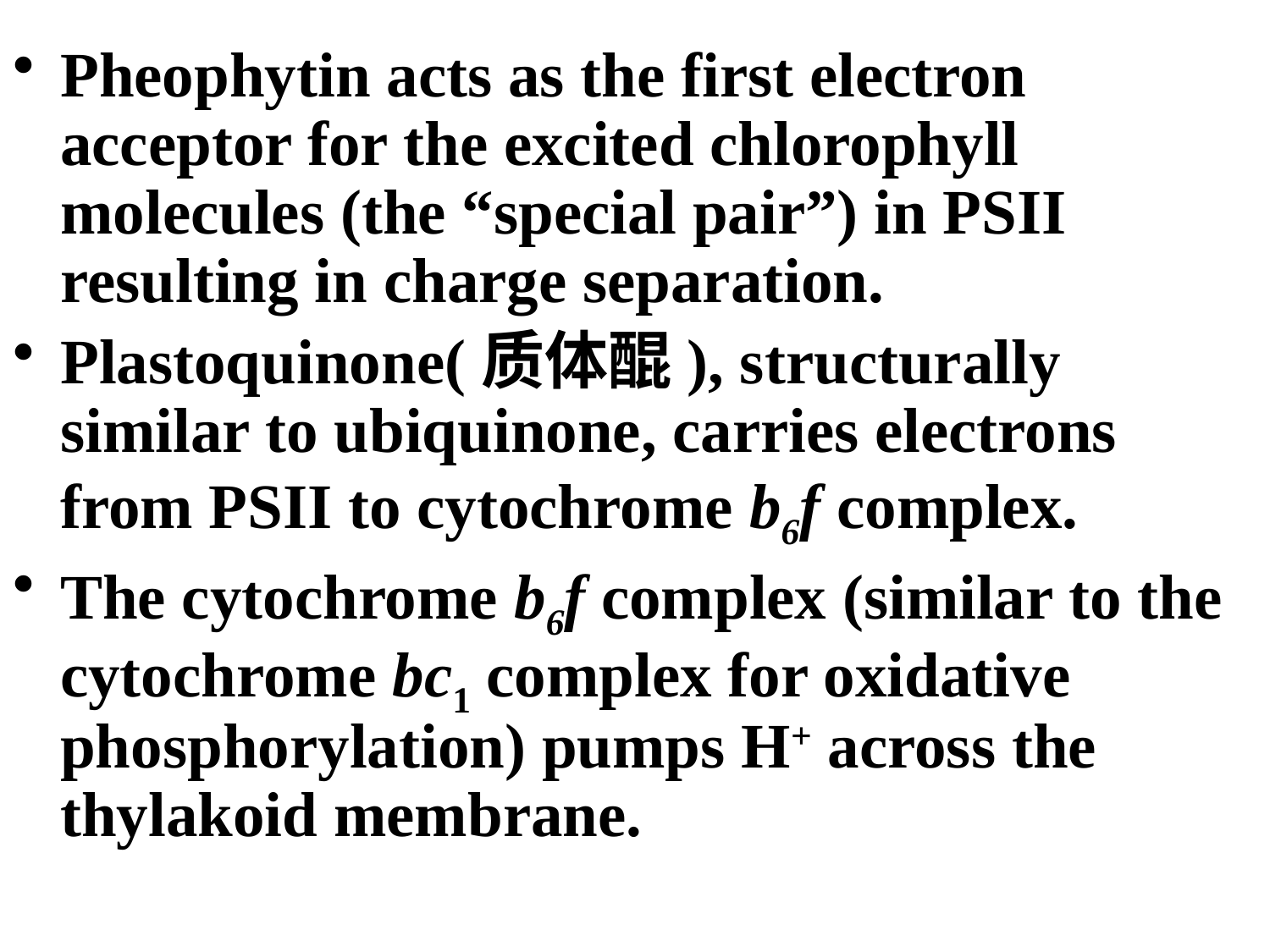

Pheophytin acts as the first electron acceptor for the excited chlorophyll molecules (the “special pair”) in PSII resulting in charge separation.
Plastoquinone(质体醌), structurally similar to ubiquinone, carries electrons from PSII to cytochrome b6f complex.
The cytochrome b6f complex (similar to the cytochrome bc1 complex for oxidative phosphorylation) pumps H+ across the thylakoid membrane.